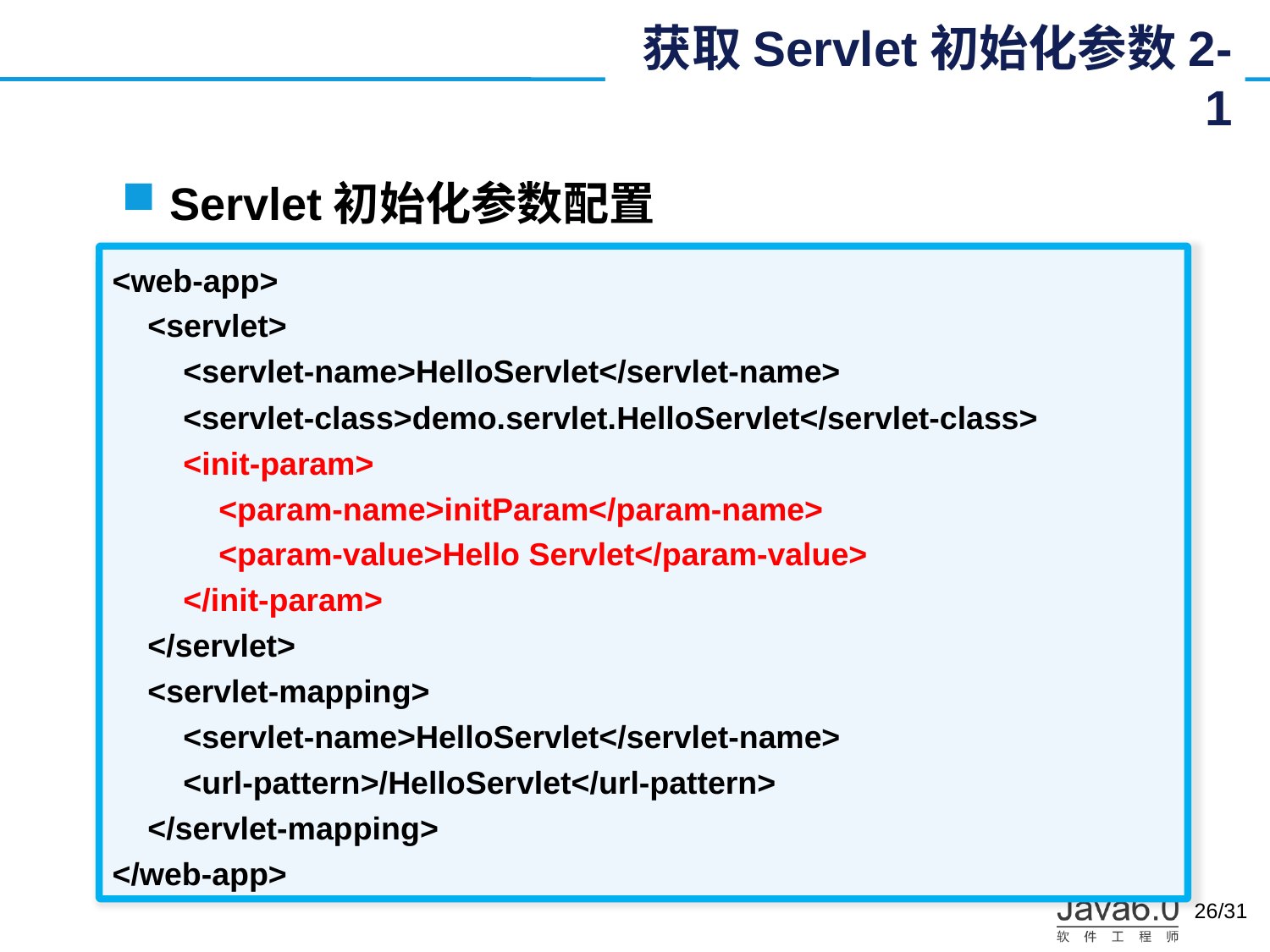

# 获取Servlet初始化参数2-1
Servlet初始化参数配置
<web-app>
    <servlet>
        <servlet-name>HelloServlet</servlet-name>
        <servlet-class>demo.servlet.HelloServlet</servlet-class>
        <init-param>
            <param-name>initParam</param-name>
            <param-value>Hello Servlet</param-value>
        </init-param>
    </servlet>
    <servlet-mapping>
        <servlet-name>HelloServlet</servlet-name>
        <url-pattern>/HelloServlet</url-pattern>
    </servlet-mapping>
</web-app>
26/31